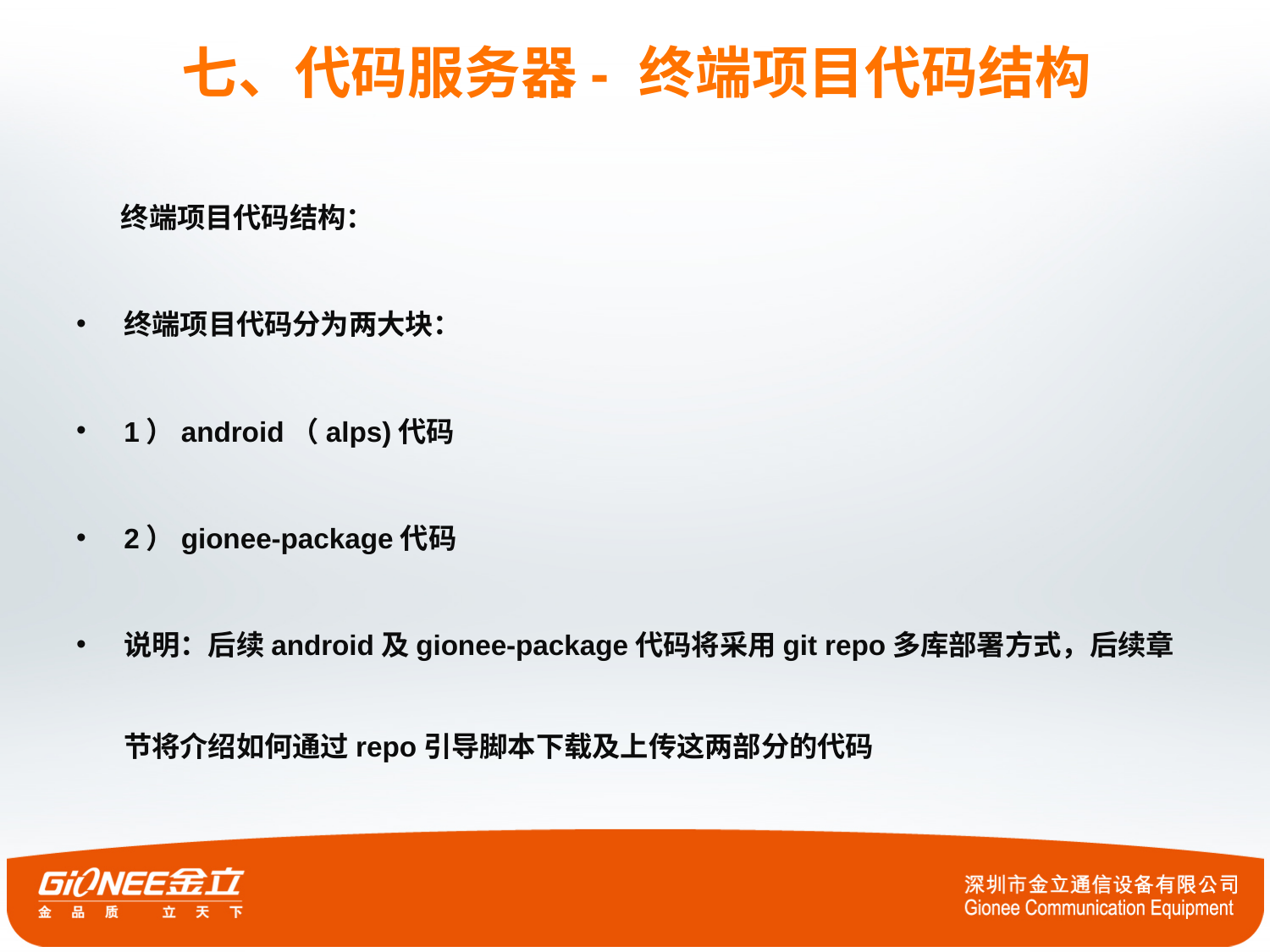

# 七、代码服务器- 终端项目代码结构
      终端项目代码结构：
终端项目代码分为两大块：
1）android（alps)代码
2）gionee-package代码
说明：后续android及gionee-package代码将采用git repo多库部署方式，后续章节将介绍如何通过repo引导脚本下载及上传这两部分的代码